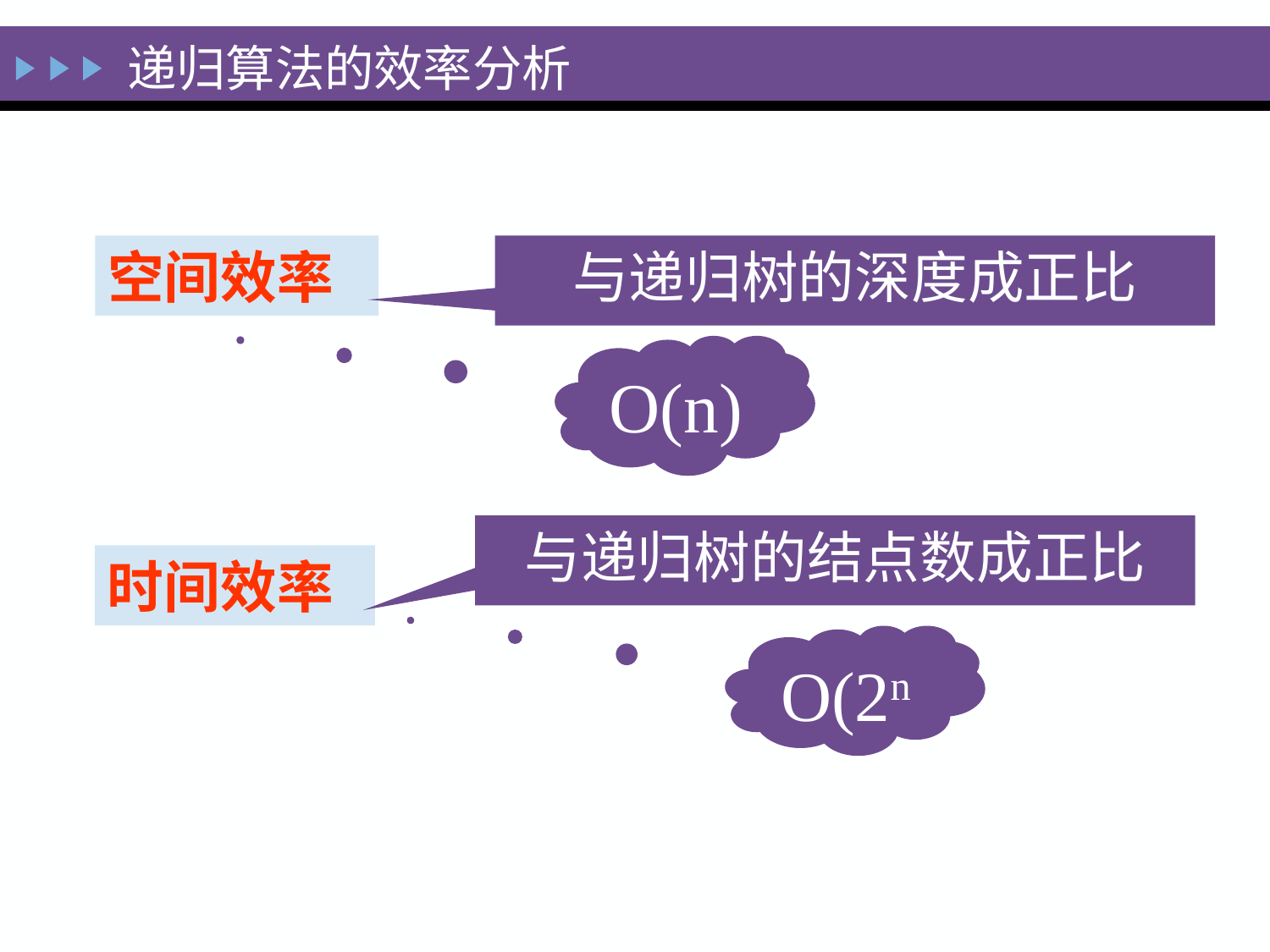

递归算法的效率分析
空间效率
与递归树的深度成正比
O(n)
与递归树的结点数成正比
时间效率
O(2n)